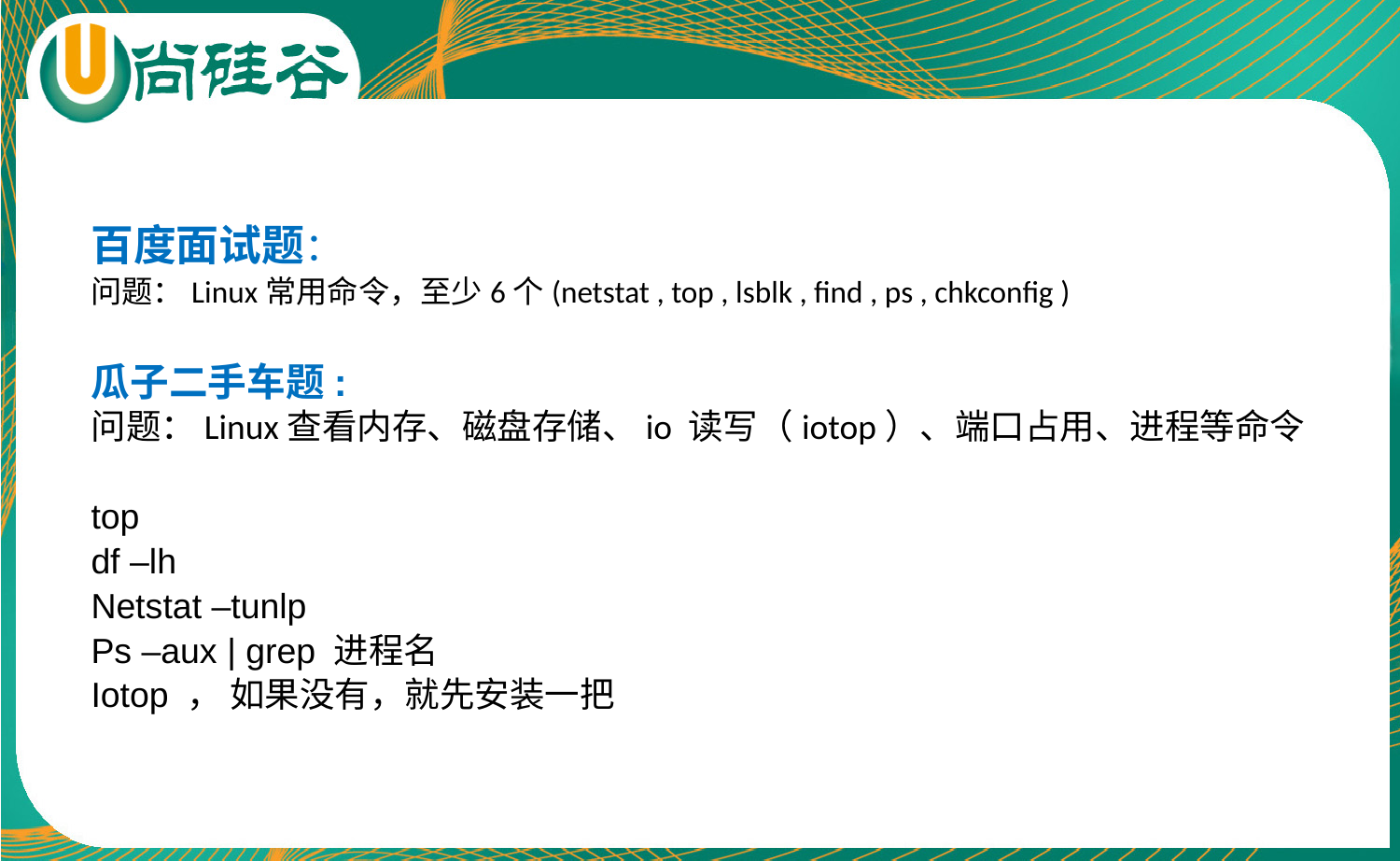

百度面试题：
问题：Linux常用命令，至少6个(netstat , top , lsblk , find , ps , chkconfig )

瓜子二手车题:
问题：Linux查看内存、磁盘存储、io 读写（iotop）、端口占用、进程等命令

top
df –lh
Netstat –tunlp
Ps –aux | grep 进程名
Iotop ， 如果没有，就先安装一把